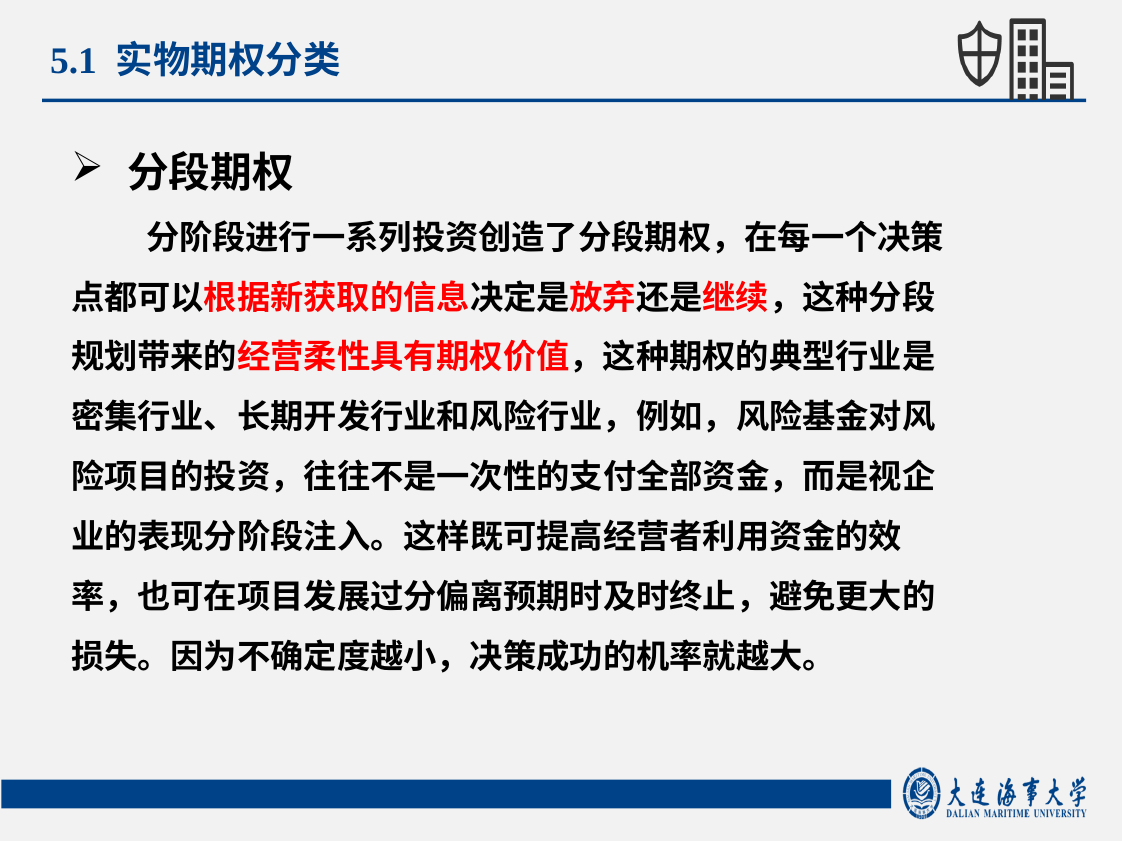

5.1 实物期权分类

分段期权
分阶段进行一系列投资创造了分段期权，在每一个决策点都可以根据新获取的信息决定是放弃还是继续，这种分段规划带来的经营柔性具有期权价值，这种期权的典型行业是密集行业、长期开发行业和风险行业，例如，风险基金对风险项目的投资，往往不是一次性的支付全部资金，而是视企业的表现分阶段注入。这样既可提高经营者利用资金的效率，也可在项目发展过分偏离预期时及时终止，避免更大的损失。因为不确定度越小，决策成功的机率就越大。